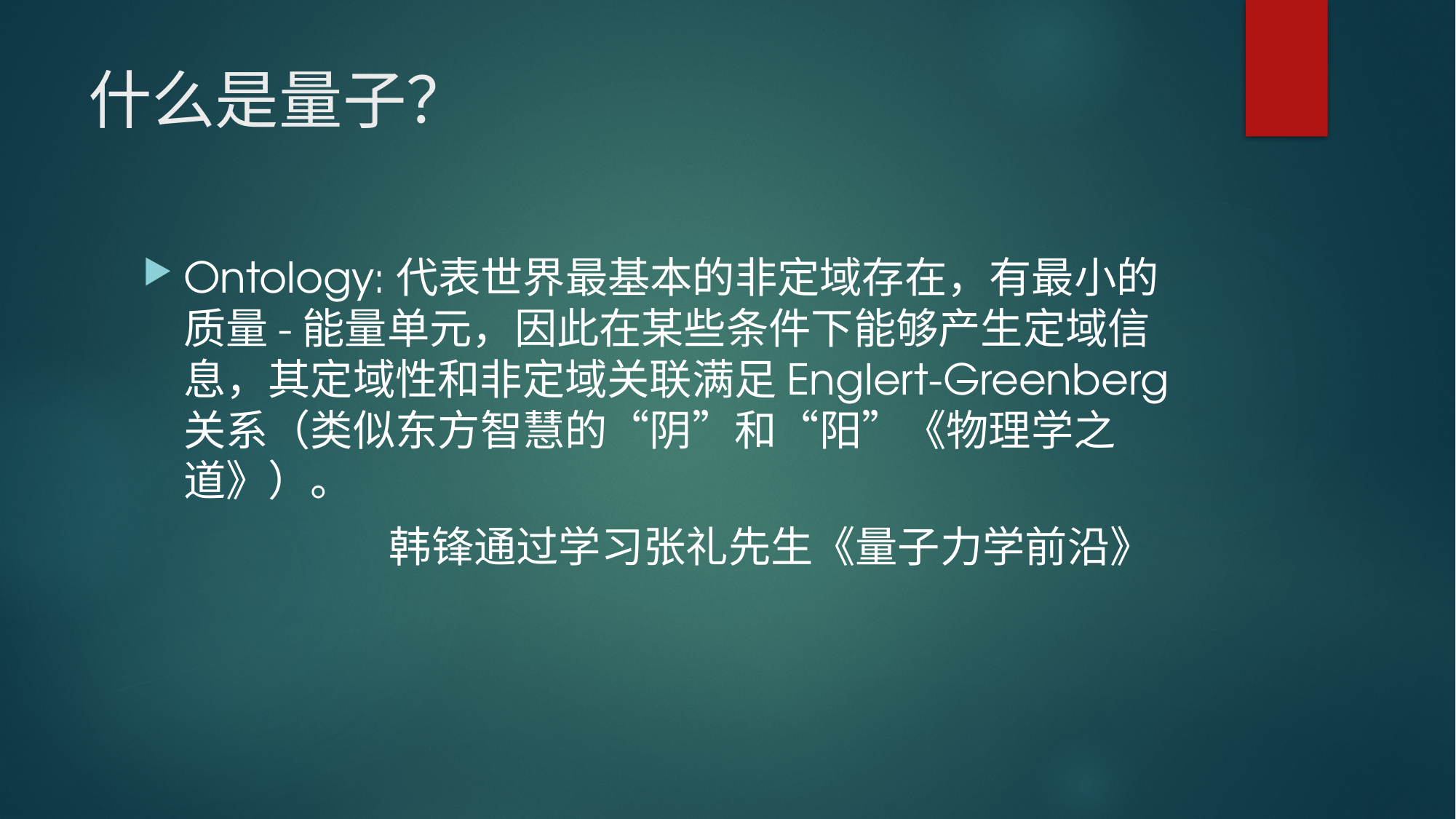

# 什么是量子？
Ontology:代表世界最基本的非定域存在，有最小的质量-能量单元，因此在某些条件下能够产生定域信息，其定域性和非定域关联满足Englert-Greenberg关系（类似东方智慧的“阴”和“阳”《物理学之道》）。
                         韩锋通过学习张礼先生《量子力学前沿》